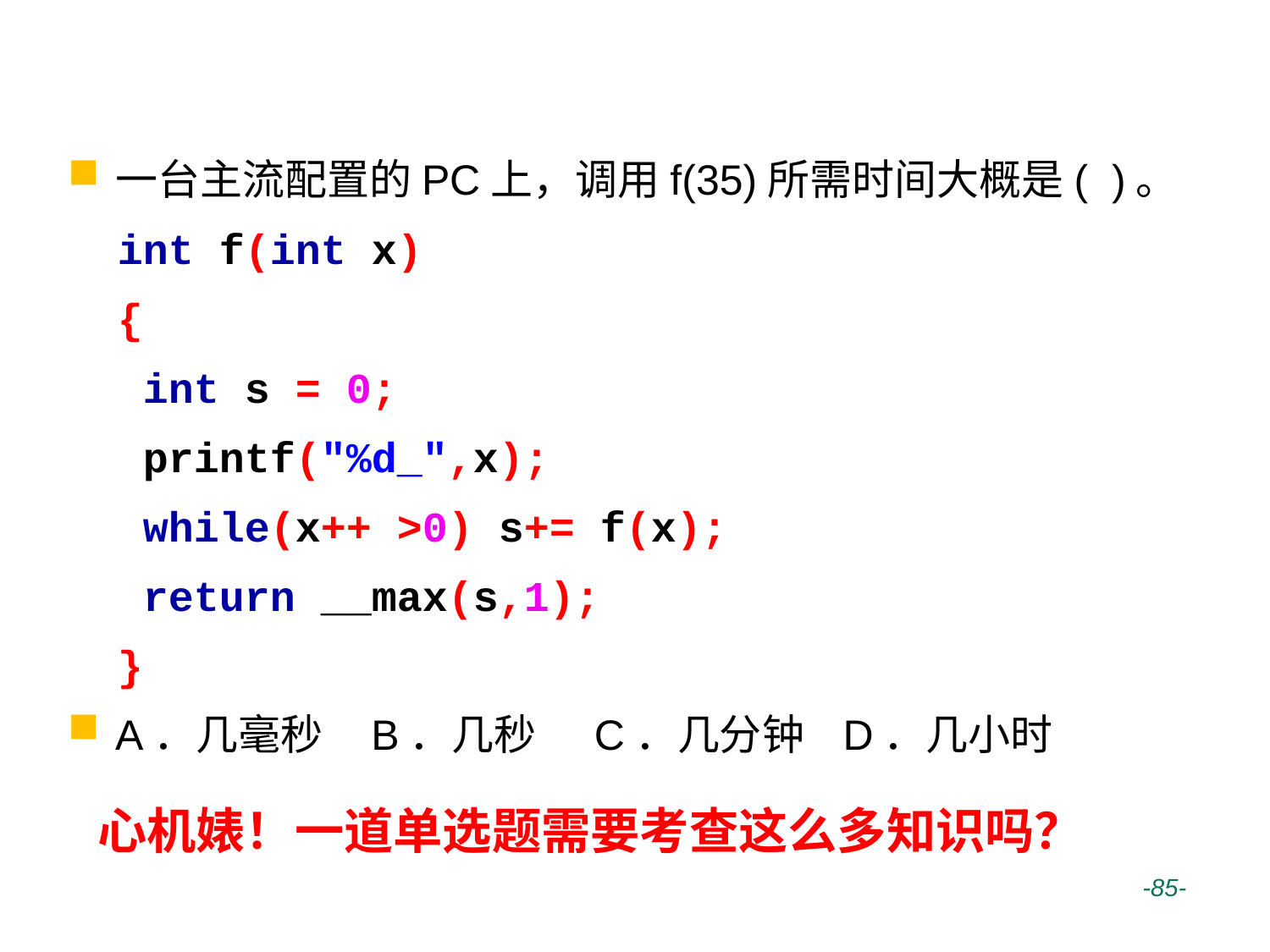

# 阿里2015笔试
一台主流配置的PC上，调用f(35)所需时间大概是(  )。
int f(int x)
{
 int s = 0;
 printf("%d_",x);
 while(x++ >0) s+= f(x);
 return __max(s,1);
}
A．几毫秒    B．几秒     C．几分钟   D．几小时

心机婊！一道单选题需要考查这么多知识吗？
 -85-